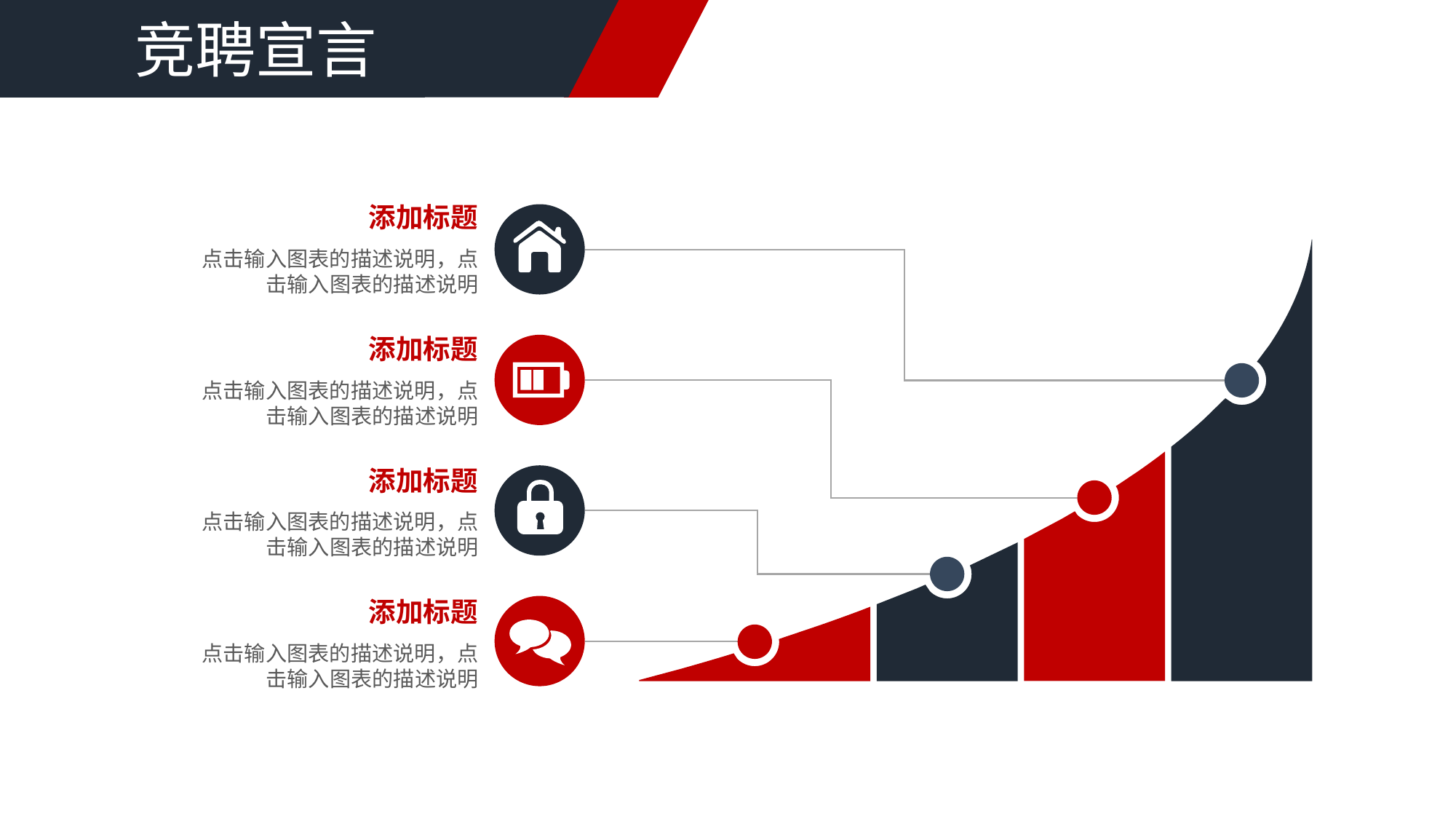

竞聘宣言
添加标题

点击输入图表的描述说明，点击输入图表的描述说明
添加标题

点击输入图表的描述说明，点击输入图表的描述说明

添加标题

点击输入图表的描述说明，点击输入图表的描述说明

添加标题

点击输入图表的描述说明，点击输入图表的描述说明